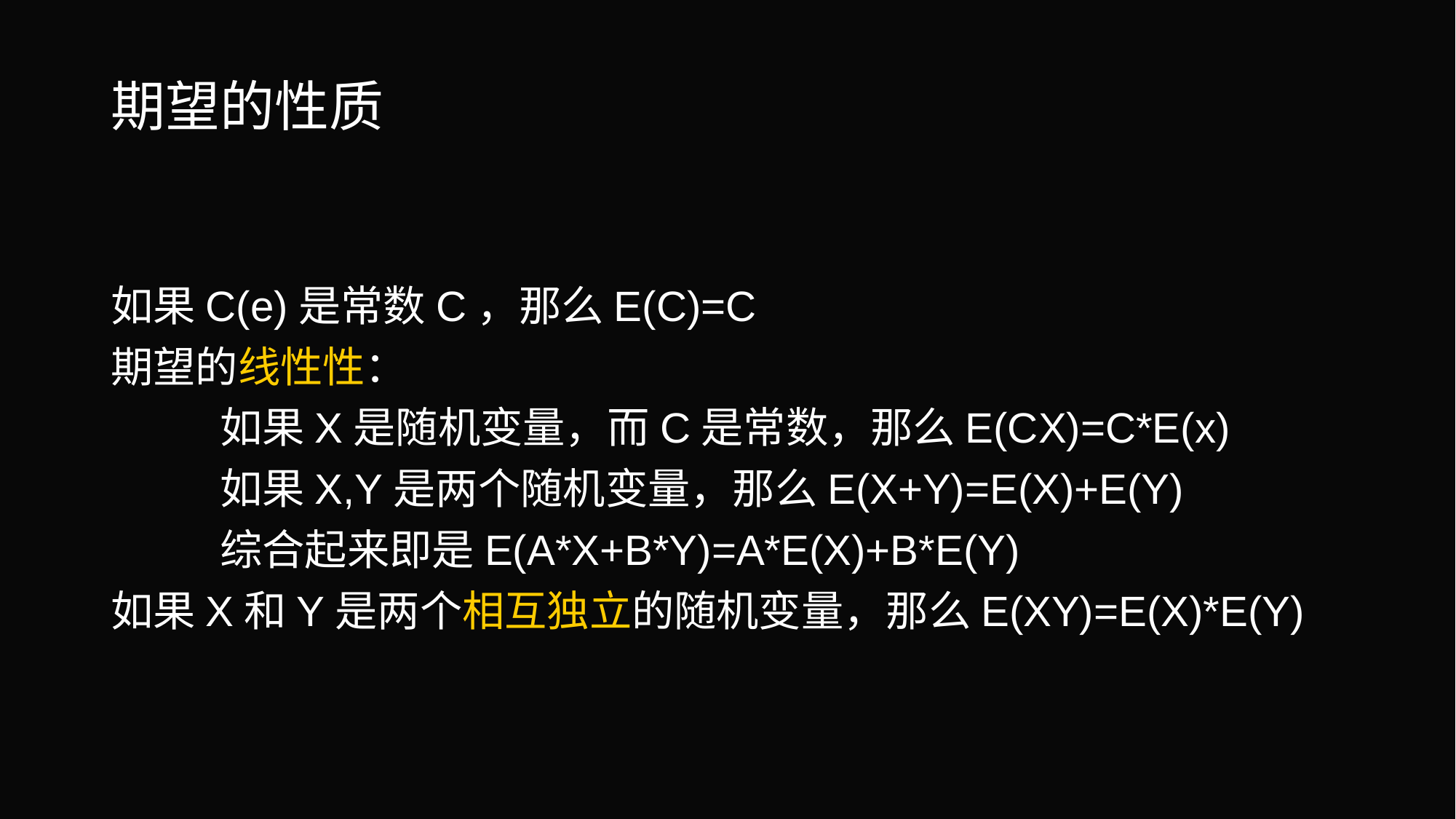

# 期望的性质
如果C(e)是常数C，那么E(C)=C
期望的线性性：
	如果X是随机变量，而C是常数，那么E(CX)=C*E(x)
	如果X,Y是两个随机变量，那么E(X+Y)=E(X)+E(Y)
	综合起来即是E(A*X+B*Y)=A*E(X)+B*E(Y)
如果X和Y是两个相互独立的随机变量，那么E(XY)=E(X)*E(Y)